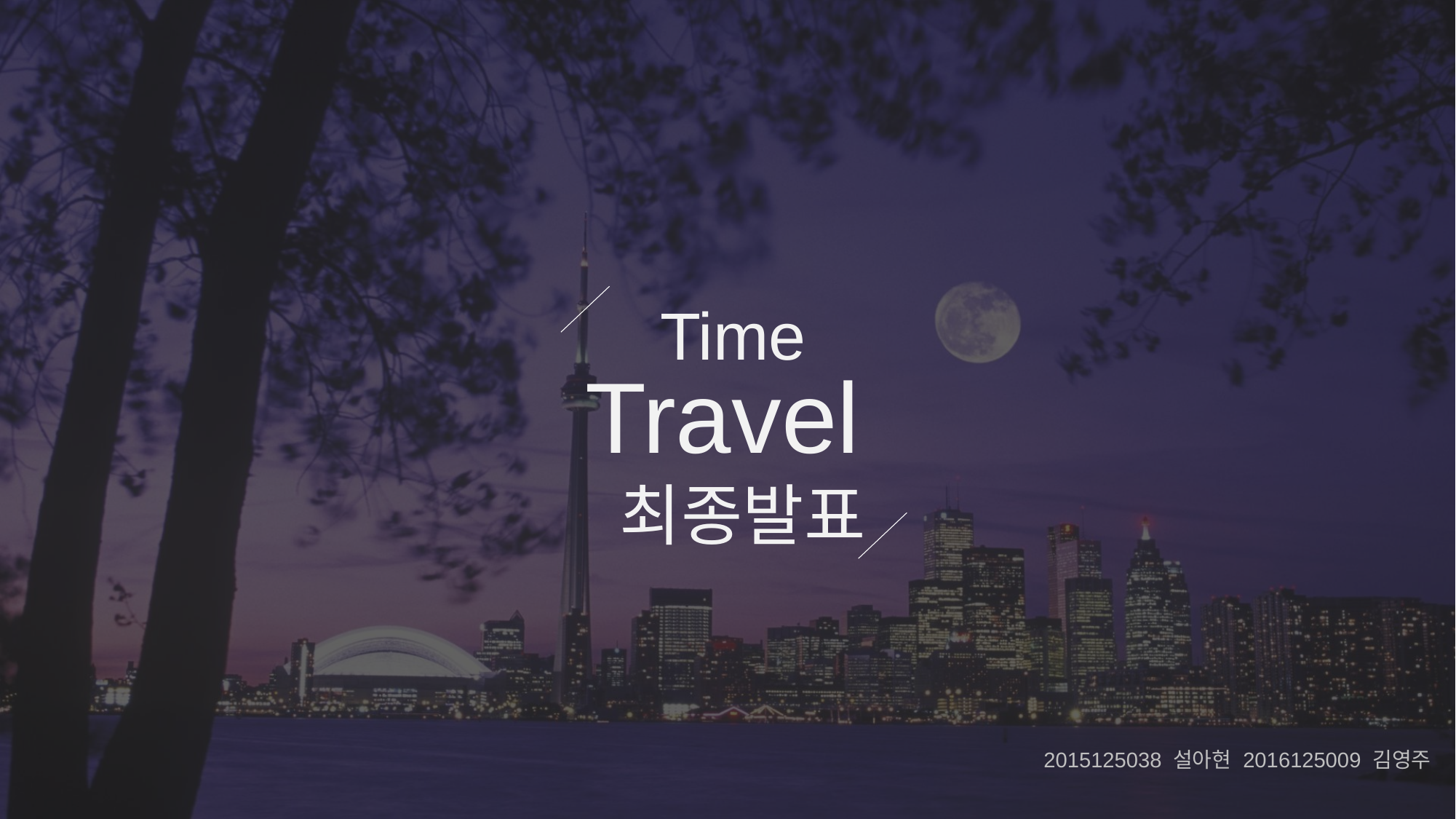

Time
Travel
 최종발표
2015125038 설아현 2016125009 김영주